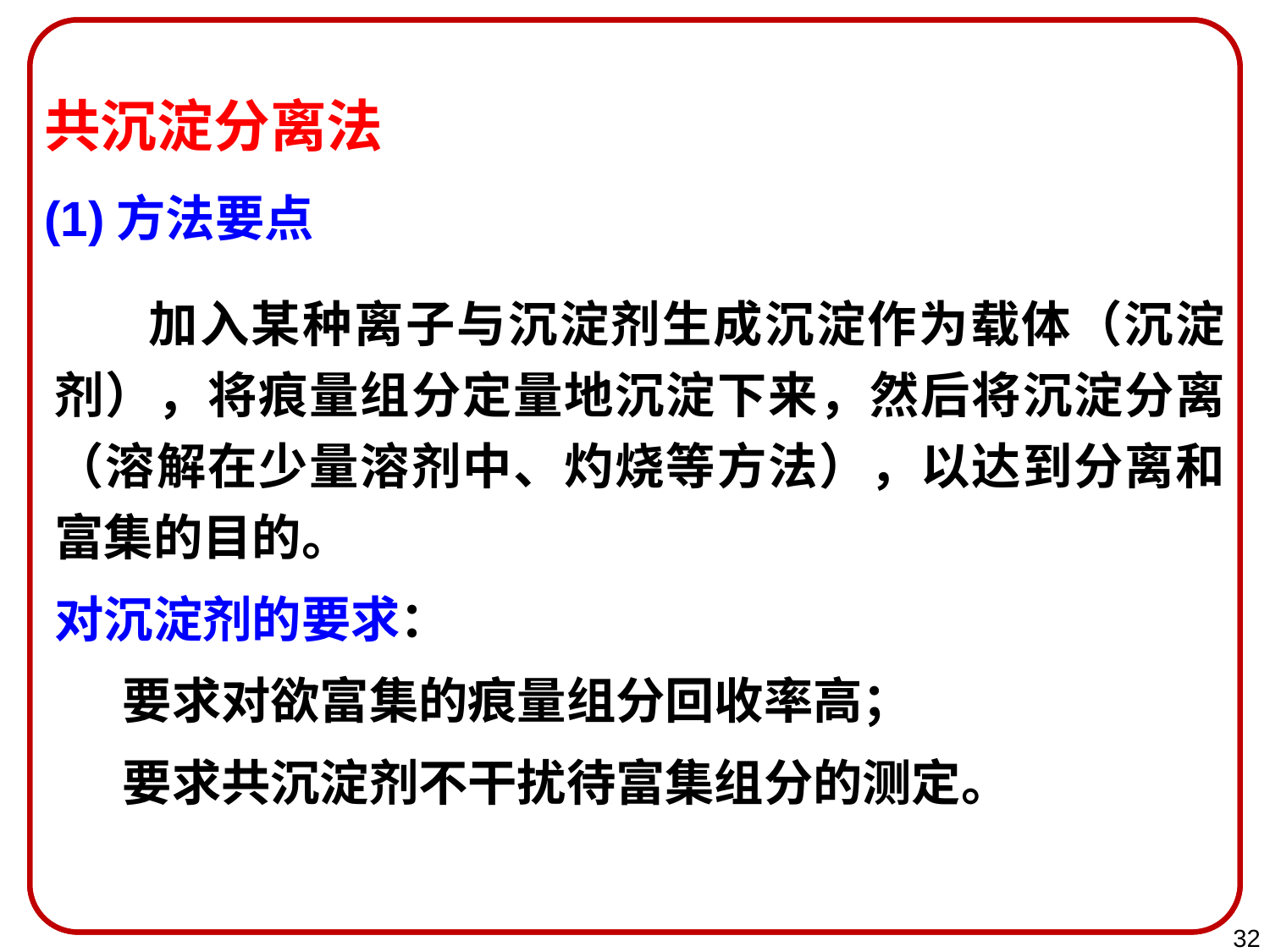

共沉淀分离法
(1)方法要点
      加入某种离子与沉淀剂生成沉淀作为载体（沉淀剂），将痕量组分定量地沉淀下来，然后将沉淀分离（溶解在少量溶剂中、灼烧等方法），以达到分离和富集的目的。
对沉淀剂的要求：
     要求对欲富集的痕量组分回收率高；
     要求共沉淀剂不干扰待富集组分的测定。
32